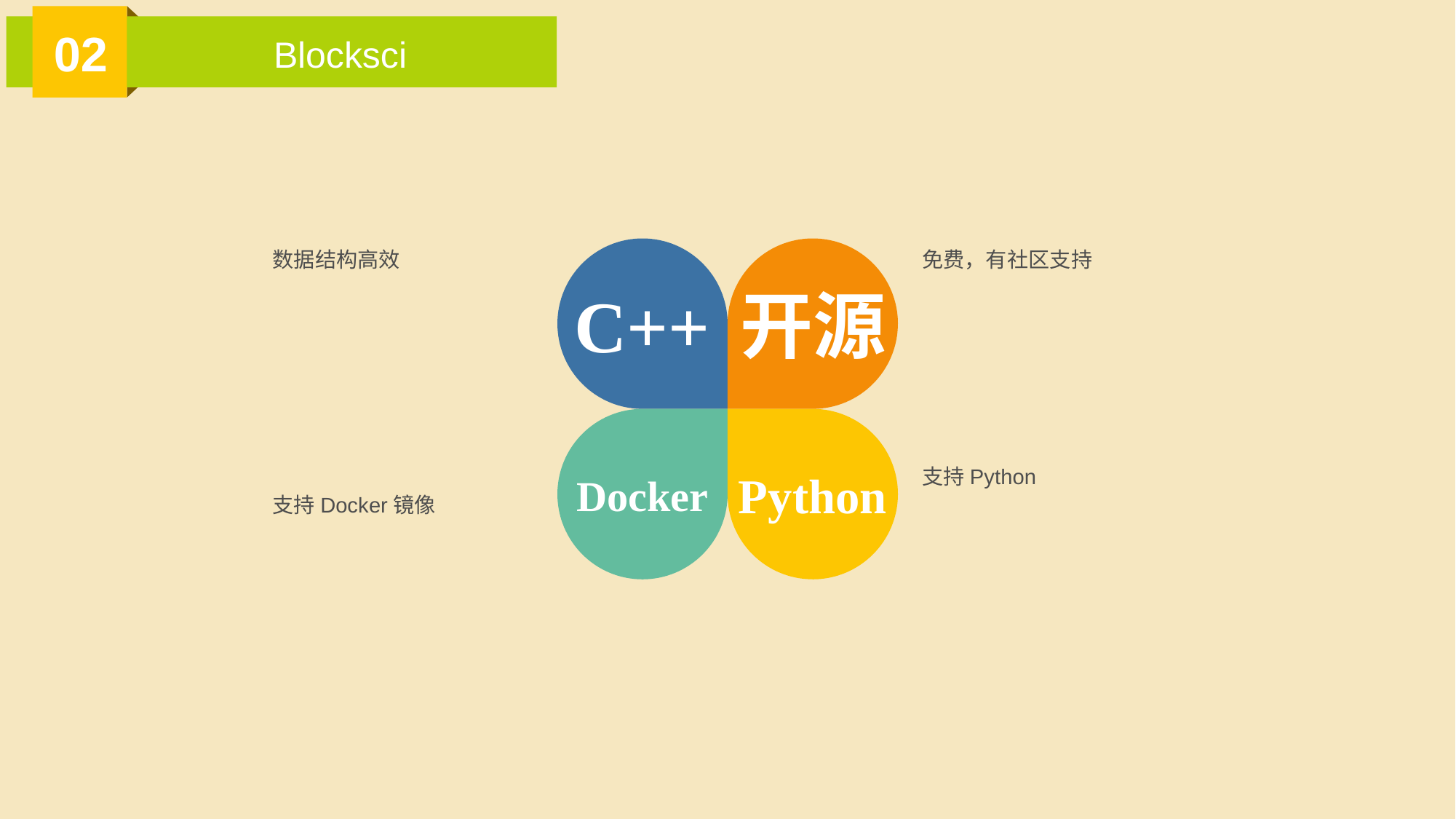

02
Blocksci
数据结构高效
C++
开源
免费，有社区支持
Docker
Python
支持Python
支持Docker镜像